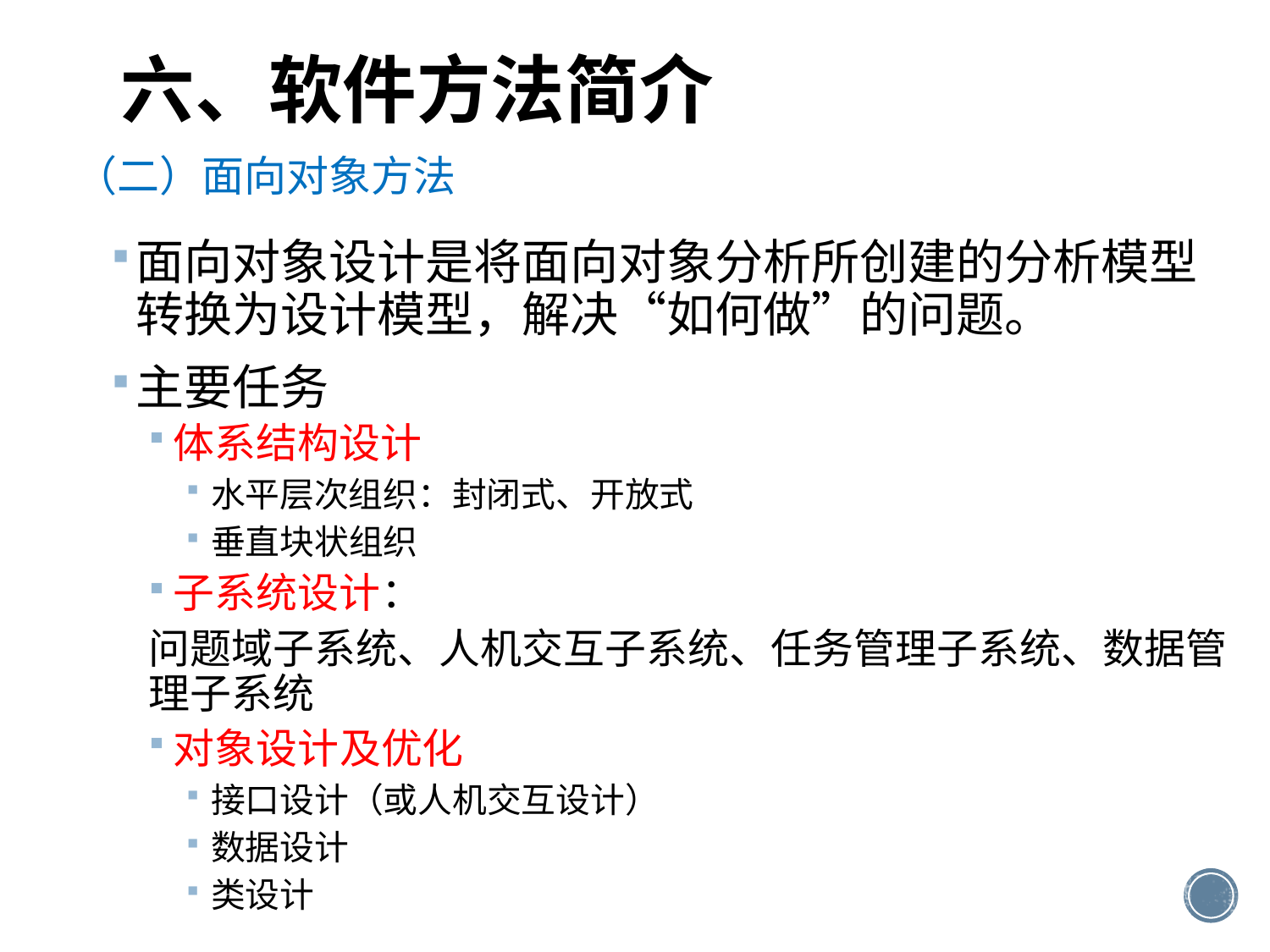

# 六、软件方法简介
（二）面向对象方法

面向对象设计是将面向对象分析所创建的分析模型转换为设计模型，解决“如何做”的问题。
主要任务
体系结构设计
水平层次组织：封闭式、开放式
垂直块状组织
子系统设计：
问题域子系统、人机交互子系统、任务管理子系统、数据管理子系统
对象设计及优化
接口设计（或人机交互设计）
数据设计
类设计